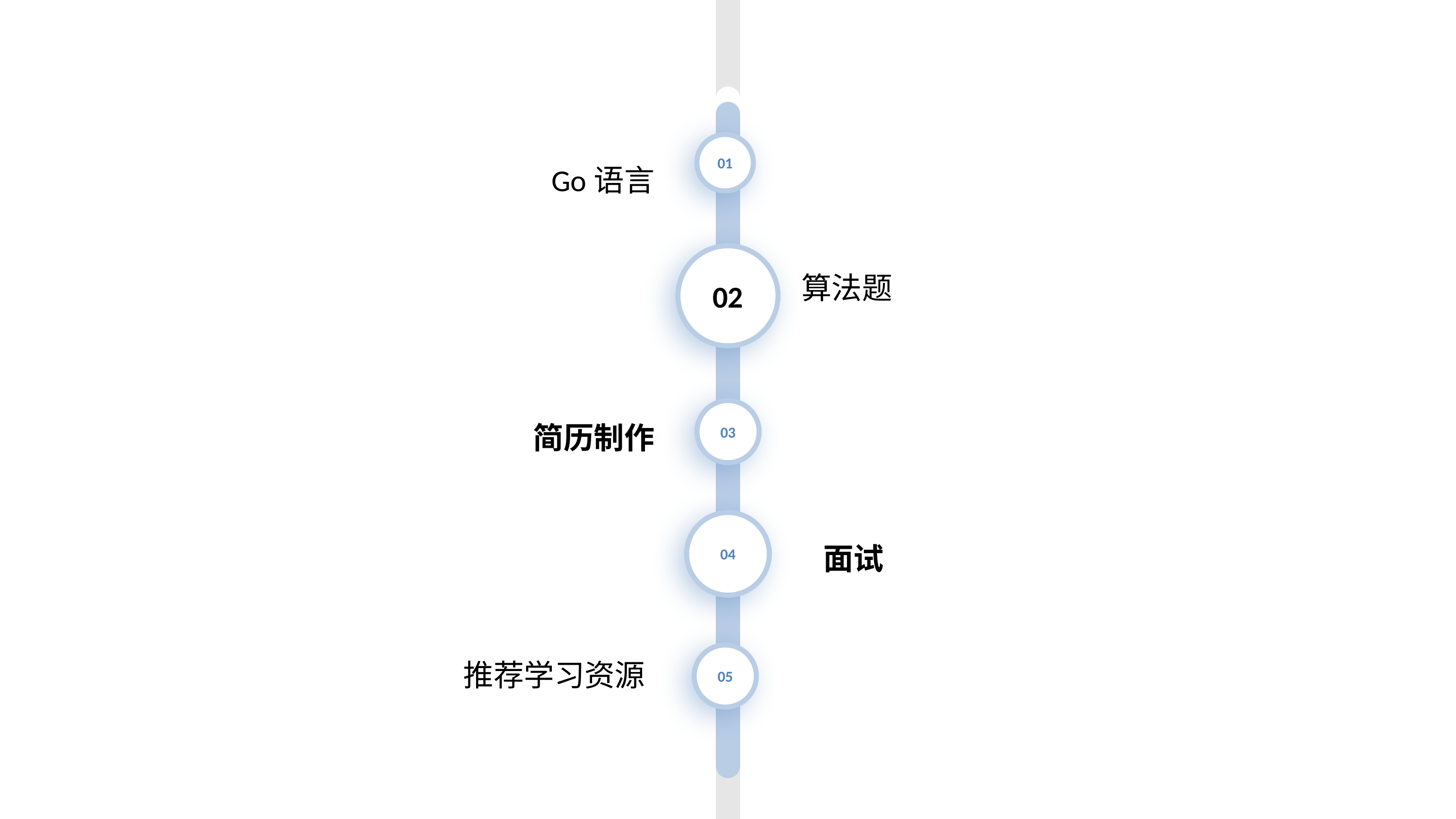

01
Go语言
02
算法题
03
简历制作
04
面试
05
推荐学习资源